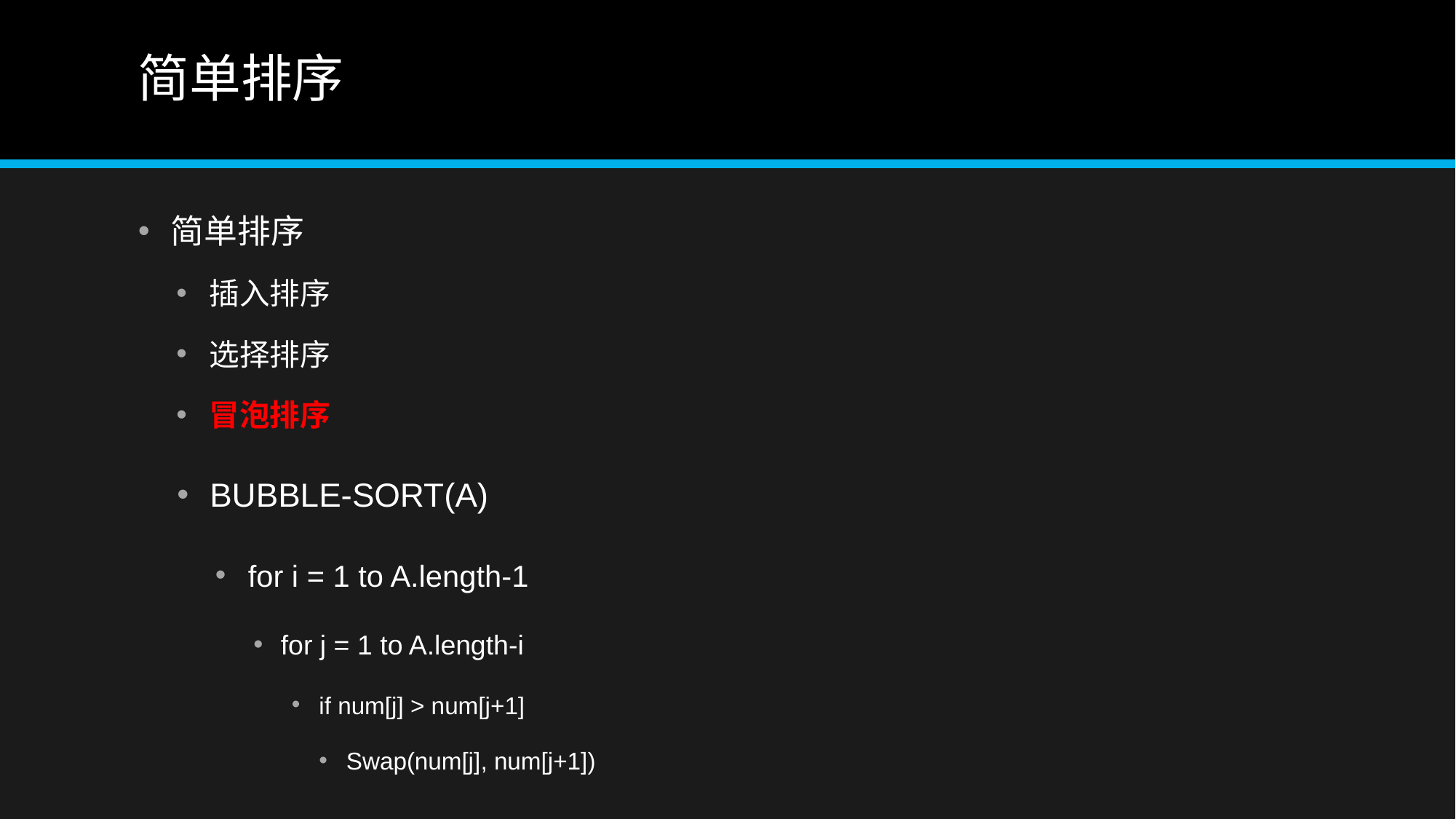

# 简单排序
简单排序
插入排序
选择排序
冒泡排序
BUBBLE-SORT(A)
for i = 1 to A.length-1
for j = 1 to A.length-i
if num[j] > num[j+1]
Swap(num[j], num[j+1])